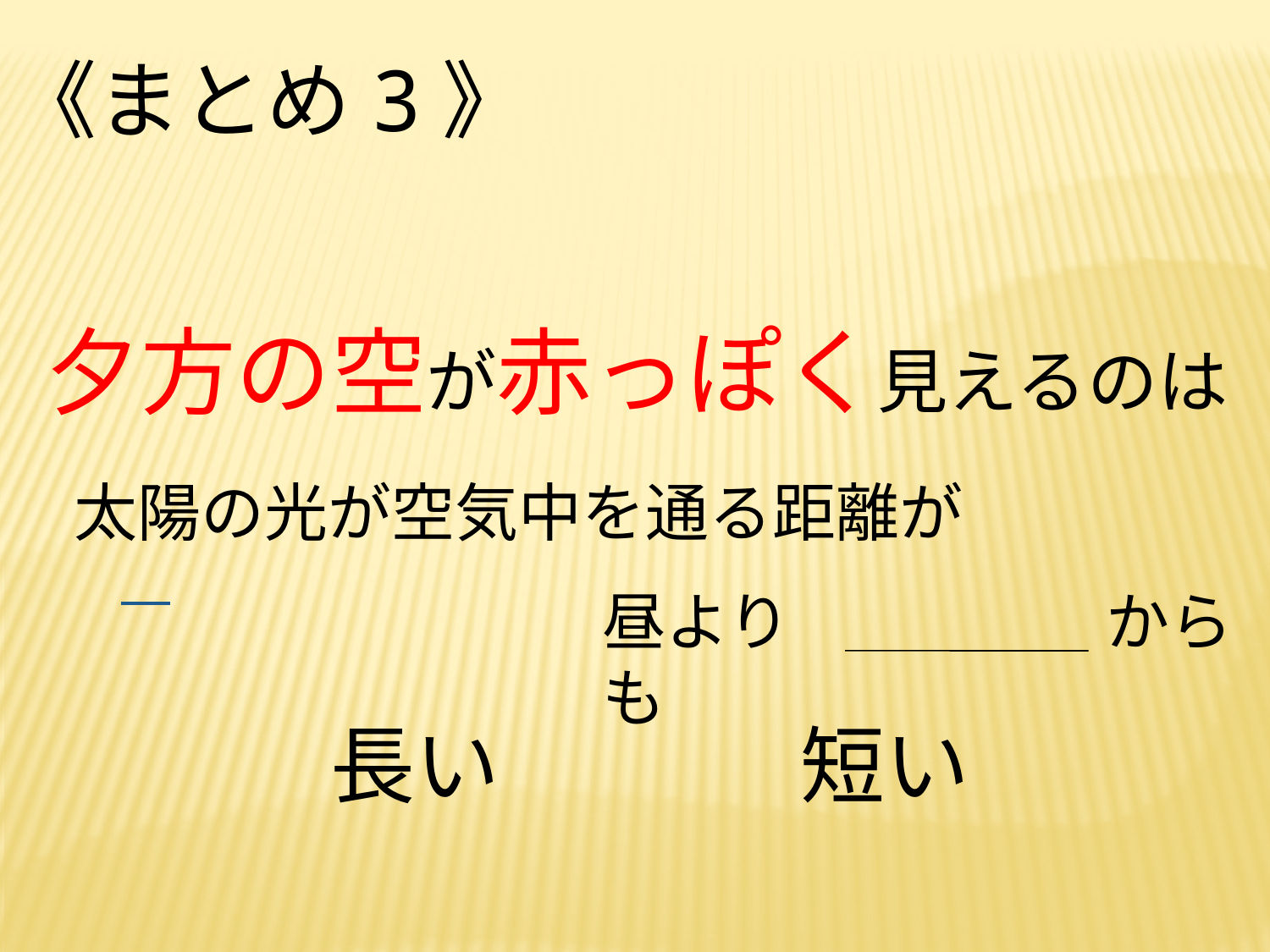

《まとめ3》
夕方の空が赤っぽく見えるのは
太陽の光が空気中を通る距離が
昼よりも
から

短い
長い